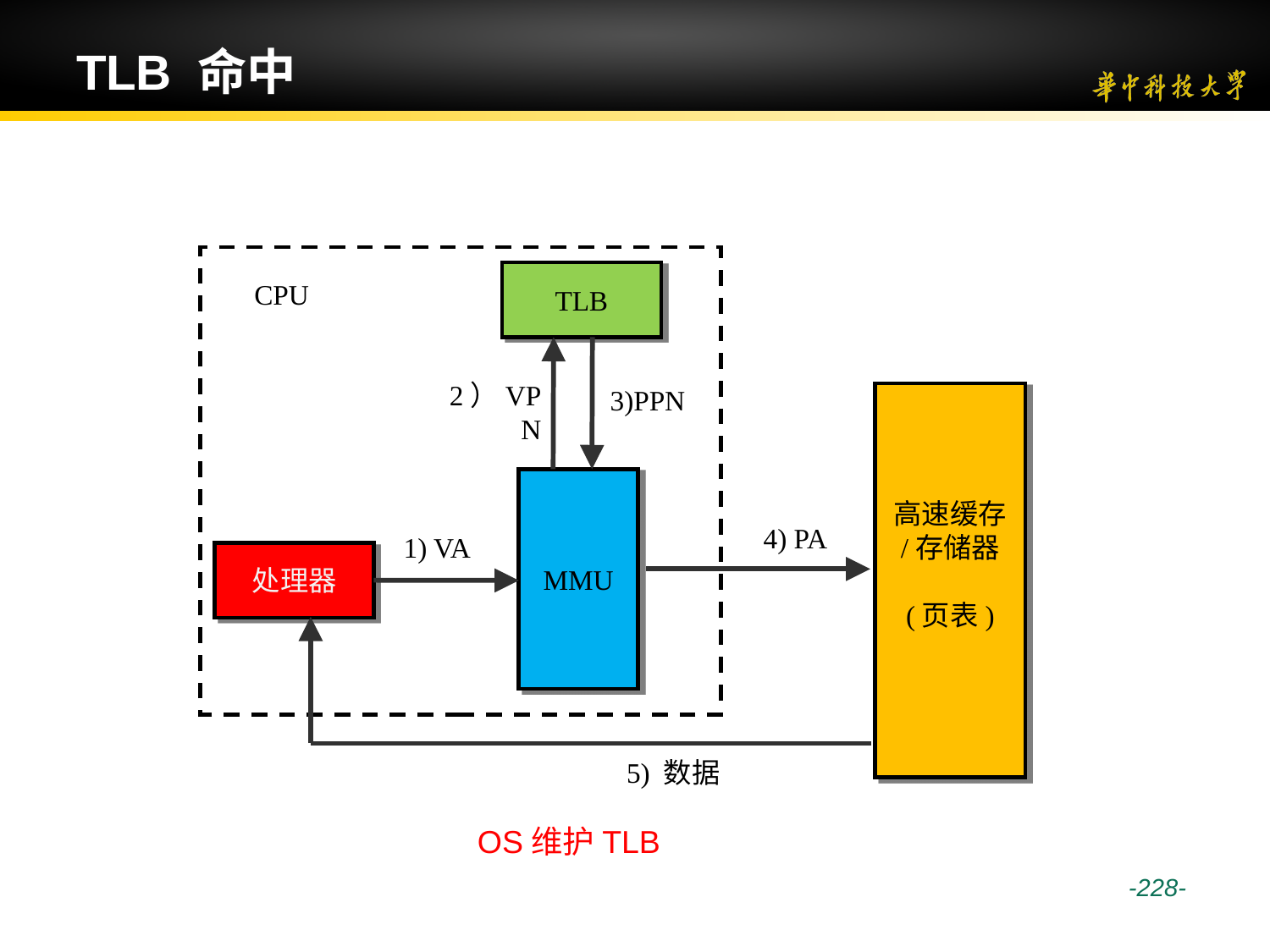

# TLB 命中

TLB
CPU
MMU
处理器
2）VPN
3)PPN
高速缓存
/存储器

(页表)

4) PA
1) VA
5) 数据
OS维护TLB
 -228-